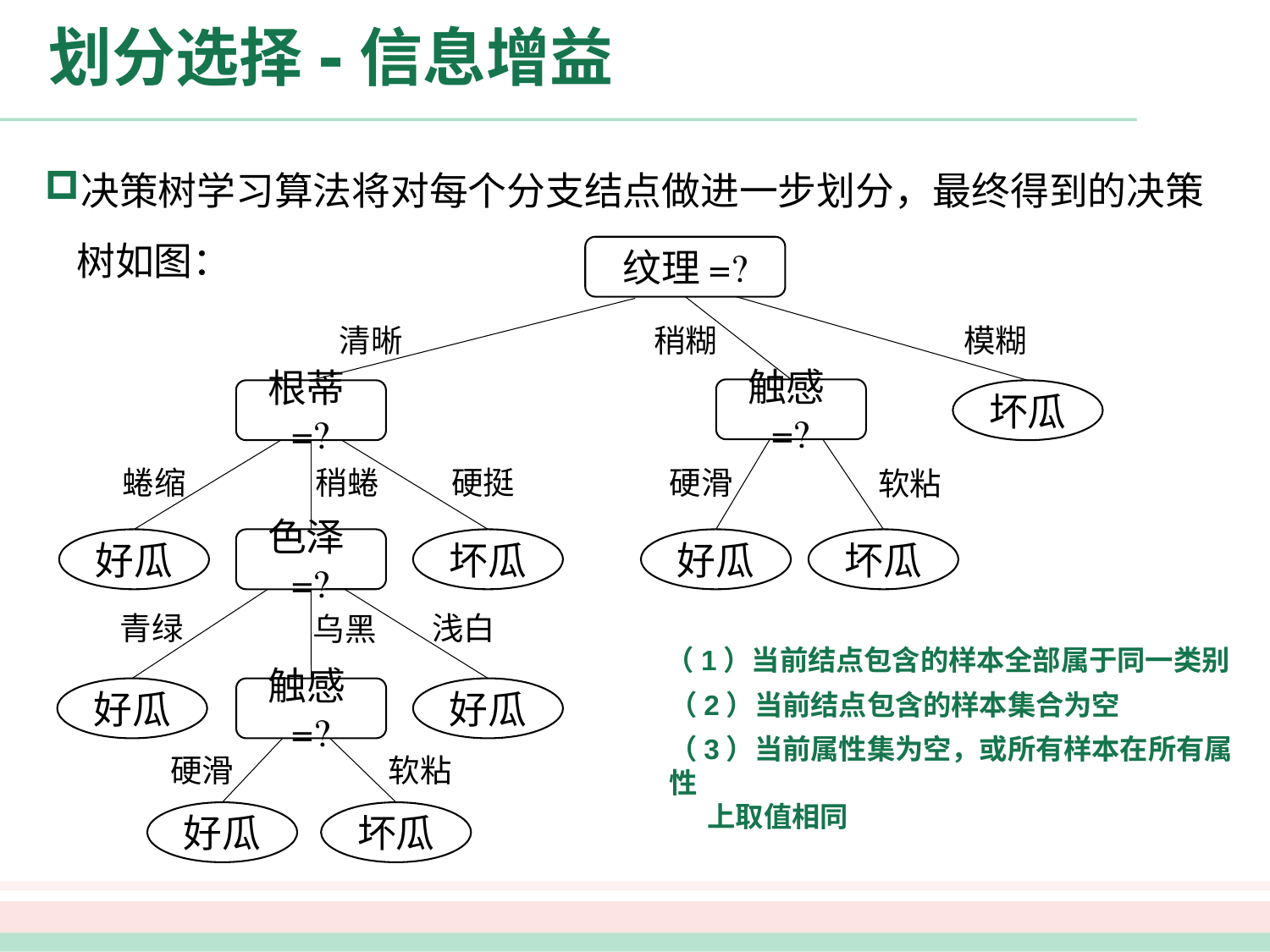

# 划分选择-信息增益
决策树学习算法将对每个分支结点做进一步划分，最终得到的决策树如图：
纹理=?
清晰
稍糊
模糊
触感=?
根蒂=?
坏瓜
蜷缩
稍蜷
硬挺
硬滑
软粘
好瓜
色泽=?
坏瓜
好瓜
坏瓜
青绿
浅白
乌黑
（1）当前结点包含的样本全部属于同一类别
好瓜
触感=?
好瓜
（2）当前结点包含的样本集合为空
（3）当前属性集为空，或所有样本在所有属性
     上取值相同
硬滑
软粘
好瓜
坏瓜